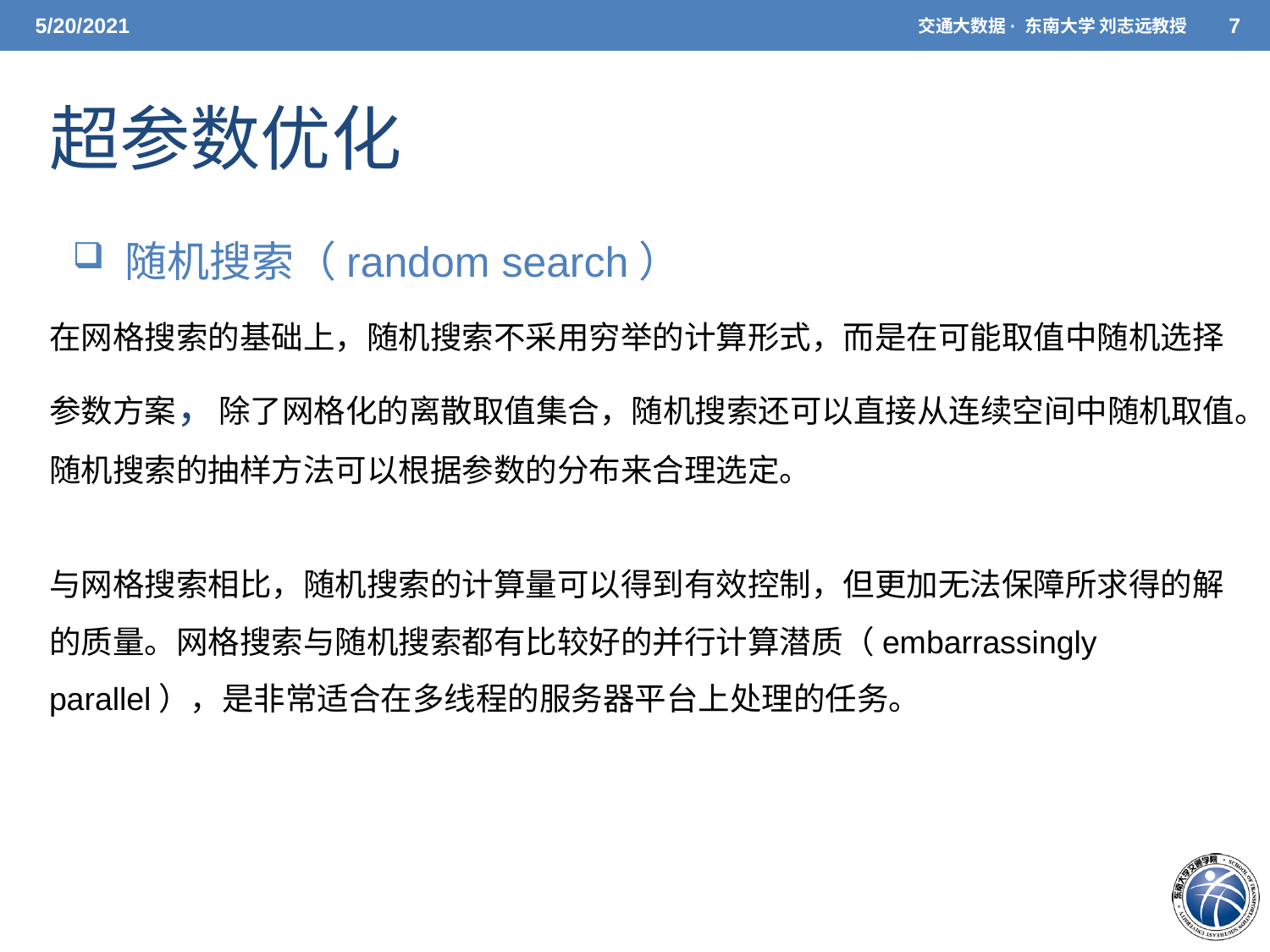

5/20/2021
交通大数据· 东南大学 刘志远教授
7
超参数优化
 随机搜索（random search）

在网格搜索的基础上，随机搜索不采用穷举的计算形式，而是在可能取值中随机选择参数方案，除了网格化的离散取值集合，随机搜索还可以直接从连续空间中随机取值。随机搜索的抽样方法可以根据参数的分布来合理选定。

与网格搜索相比，随机搜索的计算量可以得到有效控制，但更加无法保障所求得的解的质量。网格搜索与随机搜索都有比较好的并行计算潜质（embarrassingly parallel），是非常适合在多线程的服务器平台上处理的任务。